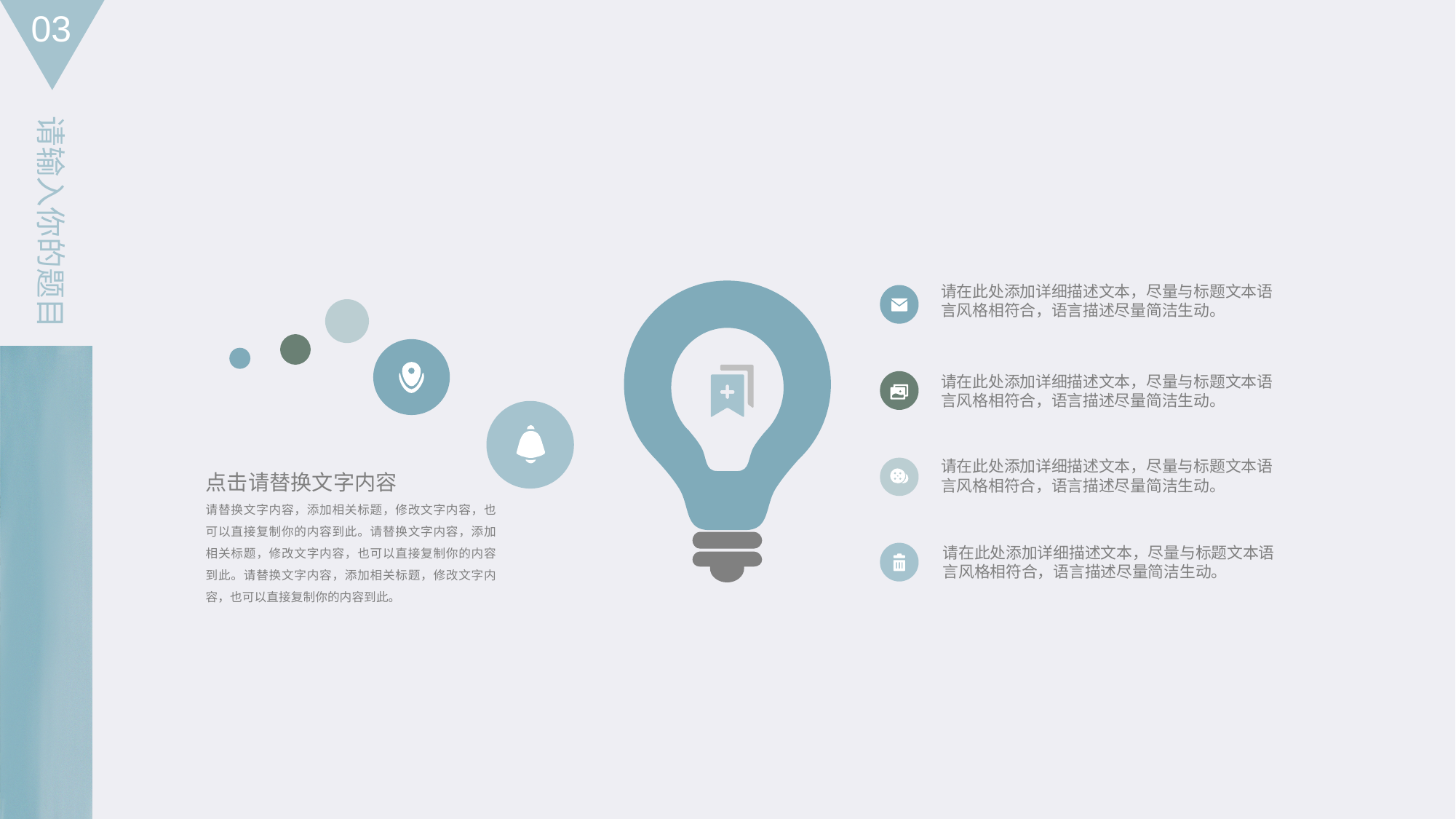

请在此处添加详细描述文本，尽量与标题文本语言风格相符合，语言描述尽量简洁生动。

请在此处添加详细描述文本，尽量与标题文本语言风格相符合，语言描述尽量简洁生动。

请在此处添加详细描述文本，尽量与标题文本语言风格相符合，语言描述尽量简洁生动。

点击请替换文字内容
请替换文字内容，添加相关标题，修改文字内容，也可以直接复制你的内容到此。请替换文字内容，添加相关标题，修改文字内容，也可以直接复制你的内容到此。请替换文字内容，添加相关标题，修改文字内容，也可以直接复制你的内容到此。
请在此处添加详细描述文本，尽量与标题文本语言风格相符合，语言描述尽量简洁生动。